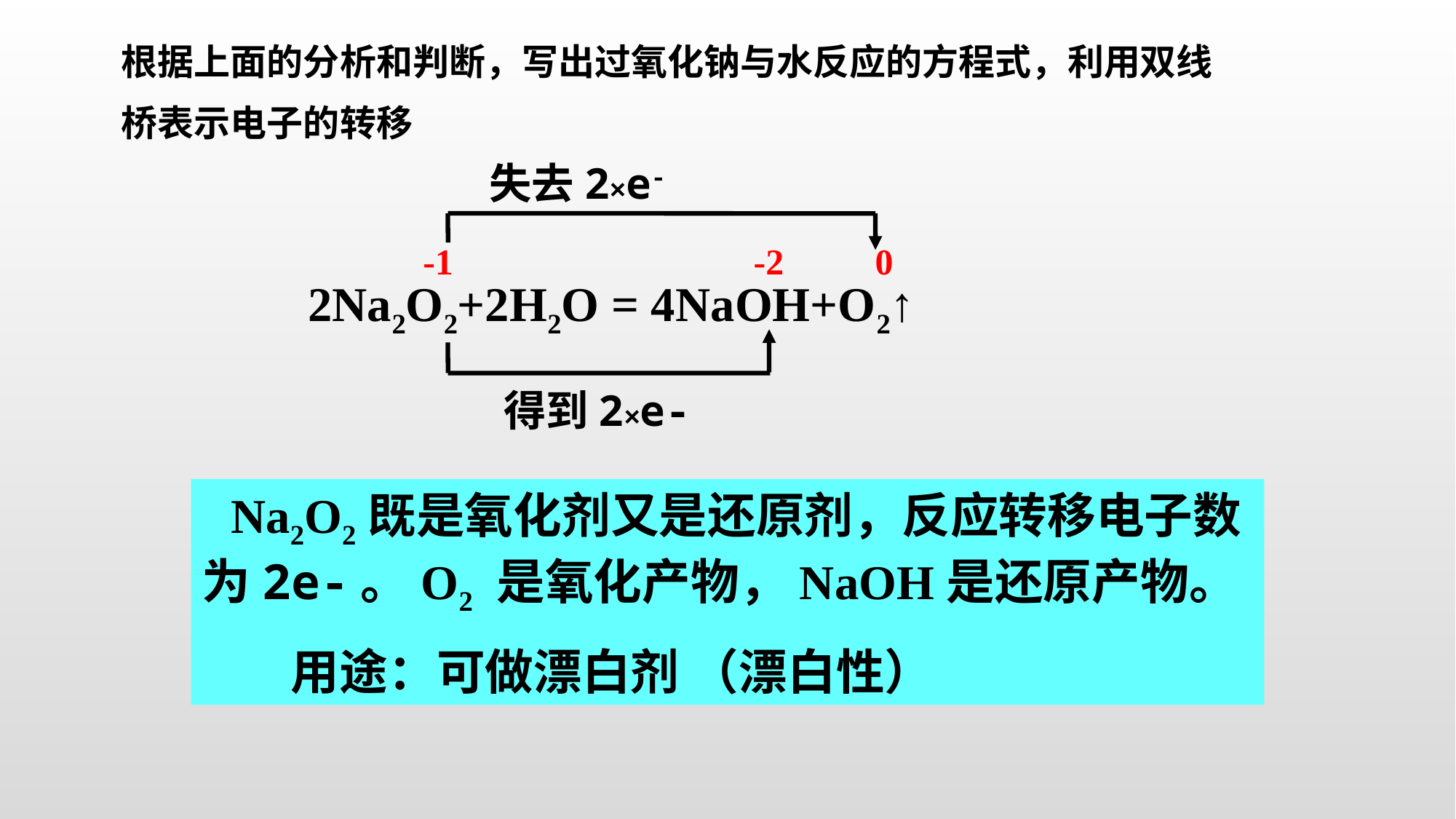

根据上面的分析和判断，写出过氧化钠与水反应的方程式，利用双线桥表示电子的转移

失去2×e-

    -1                                 -2          0
2Na2O2+2H2O = 4NaOH+O2↑

得到2×e-
 Na2O2既是氧化剂又是还原剂，反应转移电子数为2e-。O2 是氧化产物，NaOH是还原产物。
       用途：可做漂白剂 （漂白性）
10